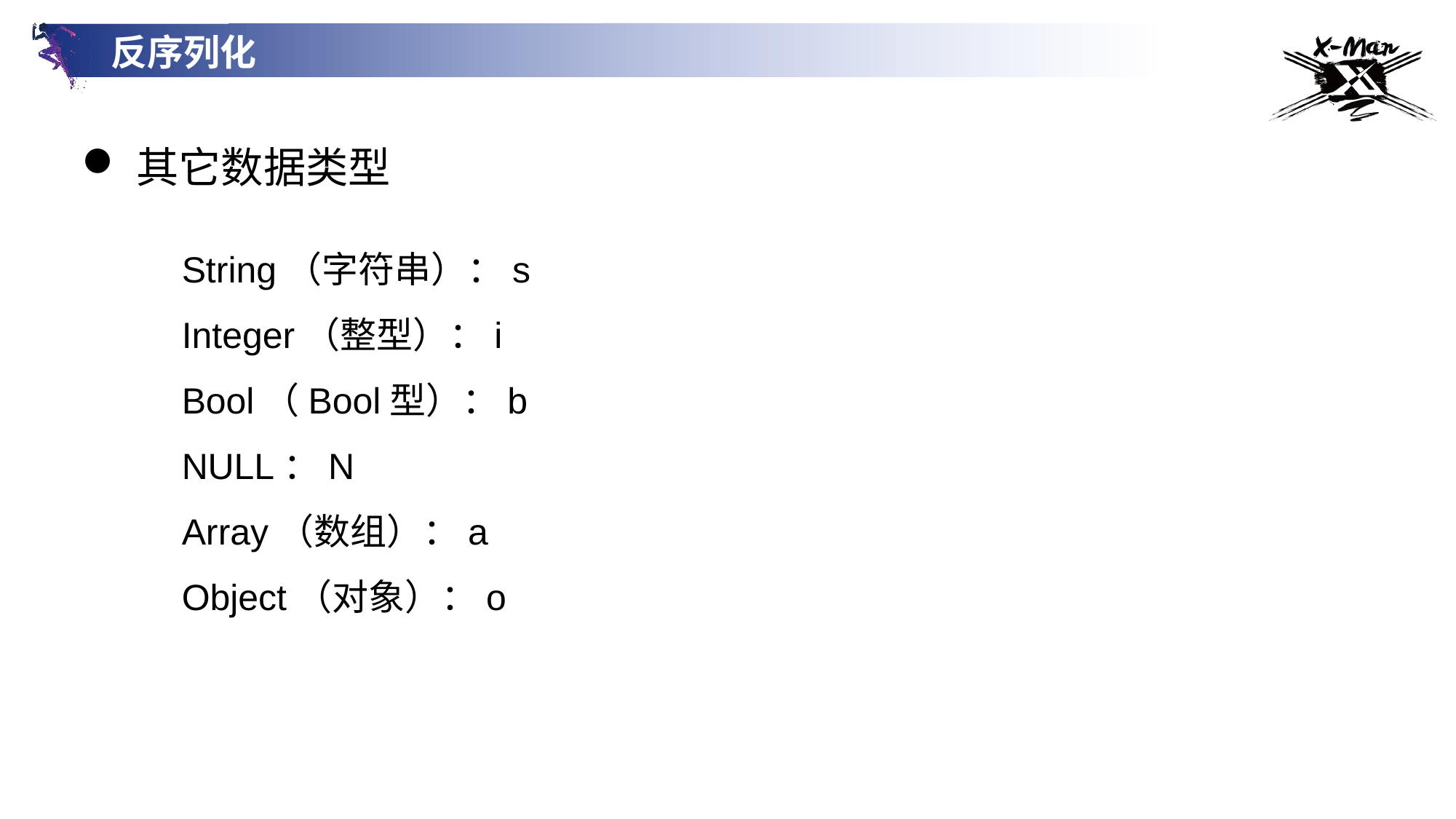

反序列化
其它数据类型
String（字符串）：s
Integer（整型）：i
Bool（Bool型）：b
NULL：N
Array（数组）：a
Object（对象）：o